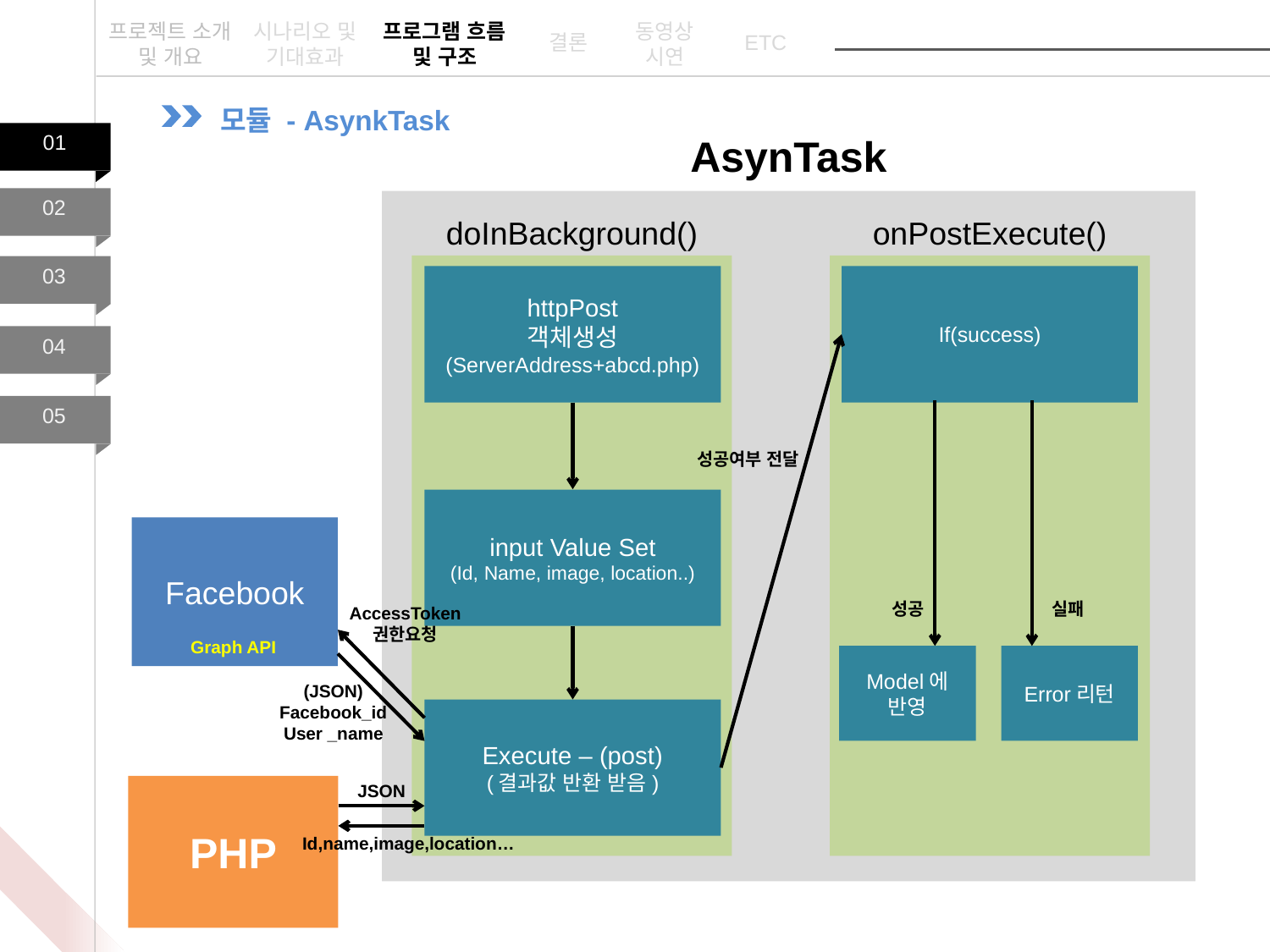

프로젝트 소개 및 개요
시나리오 및 기대효과
프로그램 흐름 및 구조
동영상
시연
ETC
결론
모듈 - AsynkTask

01

02

AsynTask

doInBackground()

onPostExecute()

03
httpPost
객체생성
(ServerAddress+abcd.php)
If(success)

04

05
성공여부 전달

input Value Set
(Id, Name, image, location..)
Facebook
성공
실패
AccessToken
권한요청
Graph API
Model에 반영
Error리턴
(JSON)
Facebook_id
User _name
Execute – (post)
(결과값 반환 받음)
JSON
PHP
Id,name,image,location…